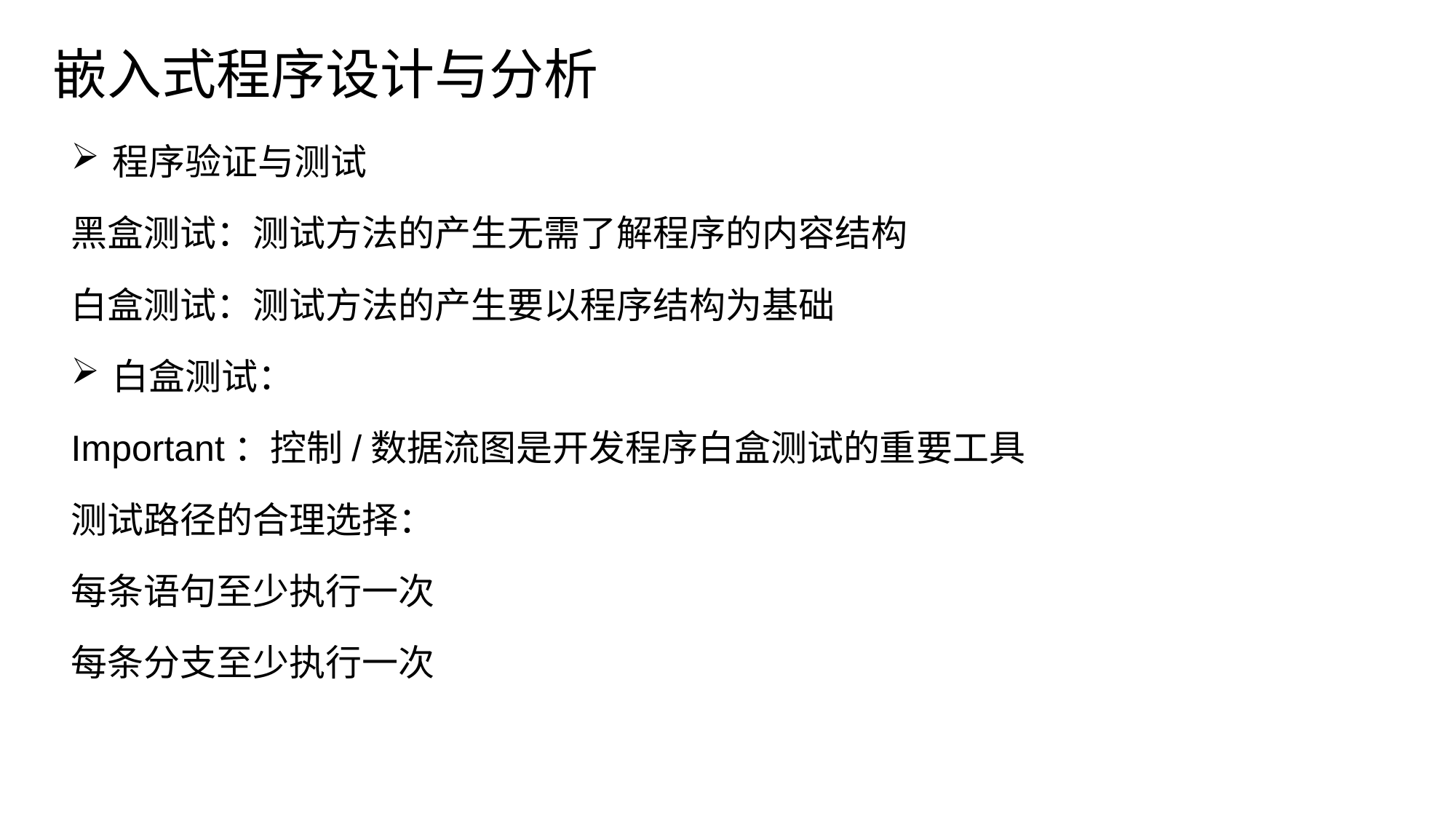

# 嵌入式程序设计与分析
程序验证与测试
黑盒测试：测试方法的产生无需了解程序的内容结构
白盒测试：测试方法的产生要以程序结构为基础
白盒测试：
Important：控制/数据流图是开发程序白盒测试的重要工具
测试路径的合理选择：
每条语句至少执行一次
每条分支至少执行一次

33